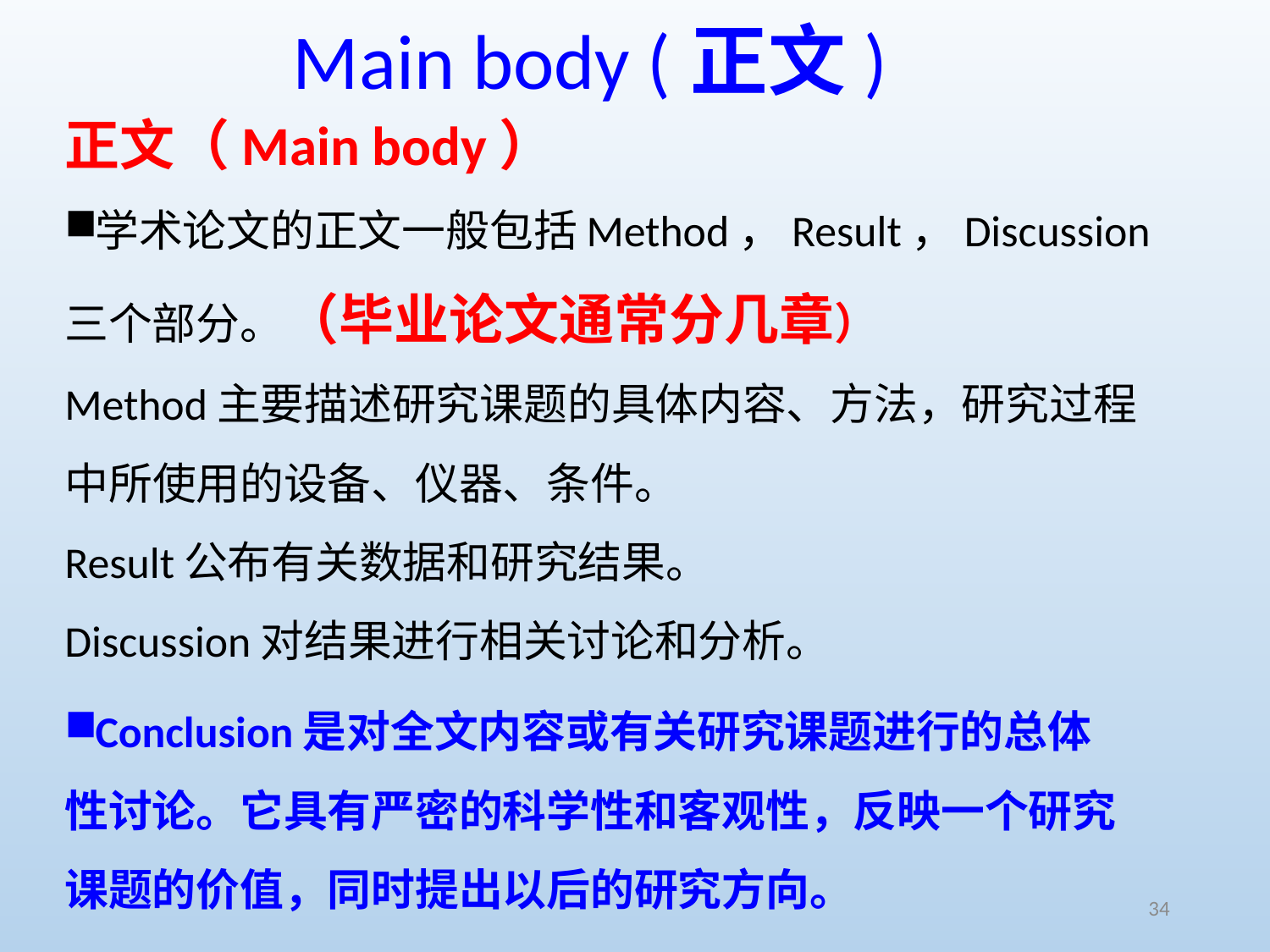

# Main body (正文)
正文（Main body）
学术论文的正文一般包括Method，Result，Discussion
三个部分。（毕业论文通常分几章）
Method主要描述研究课题的具体内容、方法，研究过程
中所使用的设备、仪器、条件。
Result公布有关数据和研究结果。
Discussion对结果进行相关讨论和分析。
Conclusion是对全文内容或有关研究课题进行的总体
性讨论。它具有严密的科学性和客观性，反映一个研究
课题的价值，同时提出以后的研究方向。
34